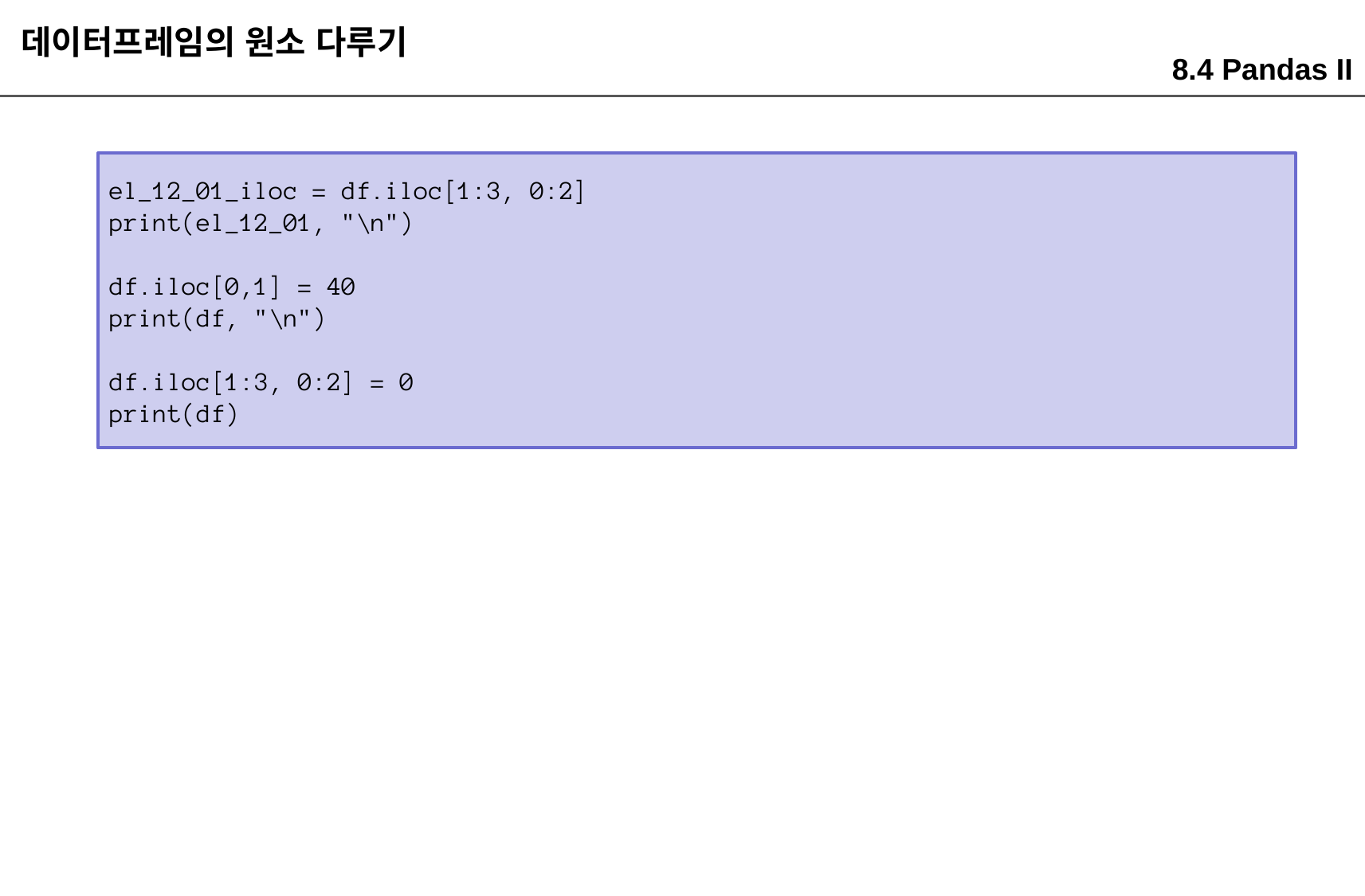

데이터프레임의 원소 다루기
8.4 Pandas II
el_12_01_iloc = df.iloc[1:3, 0:2]
print(el_12_01, "\n")

df.iloc[0,1] = 40
print(df, "\n")

df.iloc[1:3, 0:2] = 0
print(df)